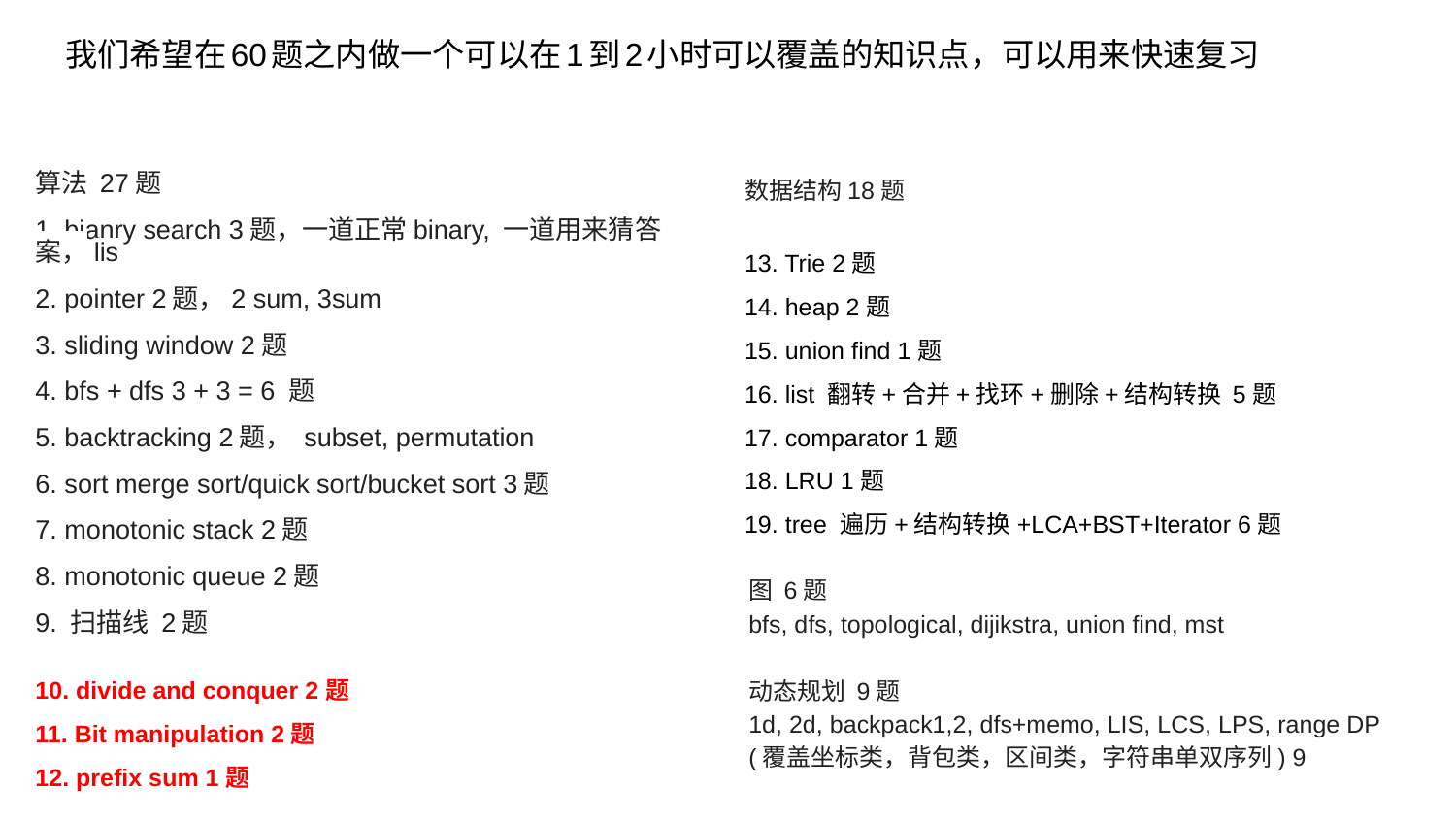

# 我们希望在60题之内做一个可以在1到2小时可以覆盖的知识点，可以用来快速复习
算法 27题
1. bianry search 3题，一道正常binary, 一道用来猜答案，lis
2. pointer 2题，2 sum, 3sum
3. sliding window 2题
4. bfs + dfs 3 + 3 = 6 题
5. backtracking 2题， subset, permutation
6. sort merge sort/quick sort/bucket sort 3题
7. monotonic stack 2题
8. monotonic queue 2题
9. 扫描线 2题
10. divide and conquer 2题
11. Bit manipulation 2题
12. prefix sum 1题
数据结构18题

13. Trie 2题
14. heap 2题
15. union find 1题
16. list 翻转+合并+找环+删除+结构转换 5题
17. comparator 1题
18. LRU 1题
19. tree 遍历+结构转换+LCA+BST+Iterator 6题

图 6题
bfs, dfs, topological, dijikstra, union find, mst

动态规划 9题
1d, 2d, backpack1,2, dfs+memo, LIS, LCS, LPS, range DP (覆盖坐标类，背包类，区间类，字符串单双序列) 9